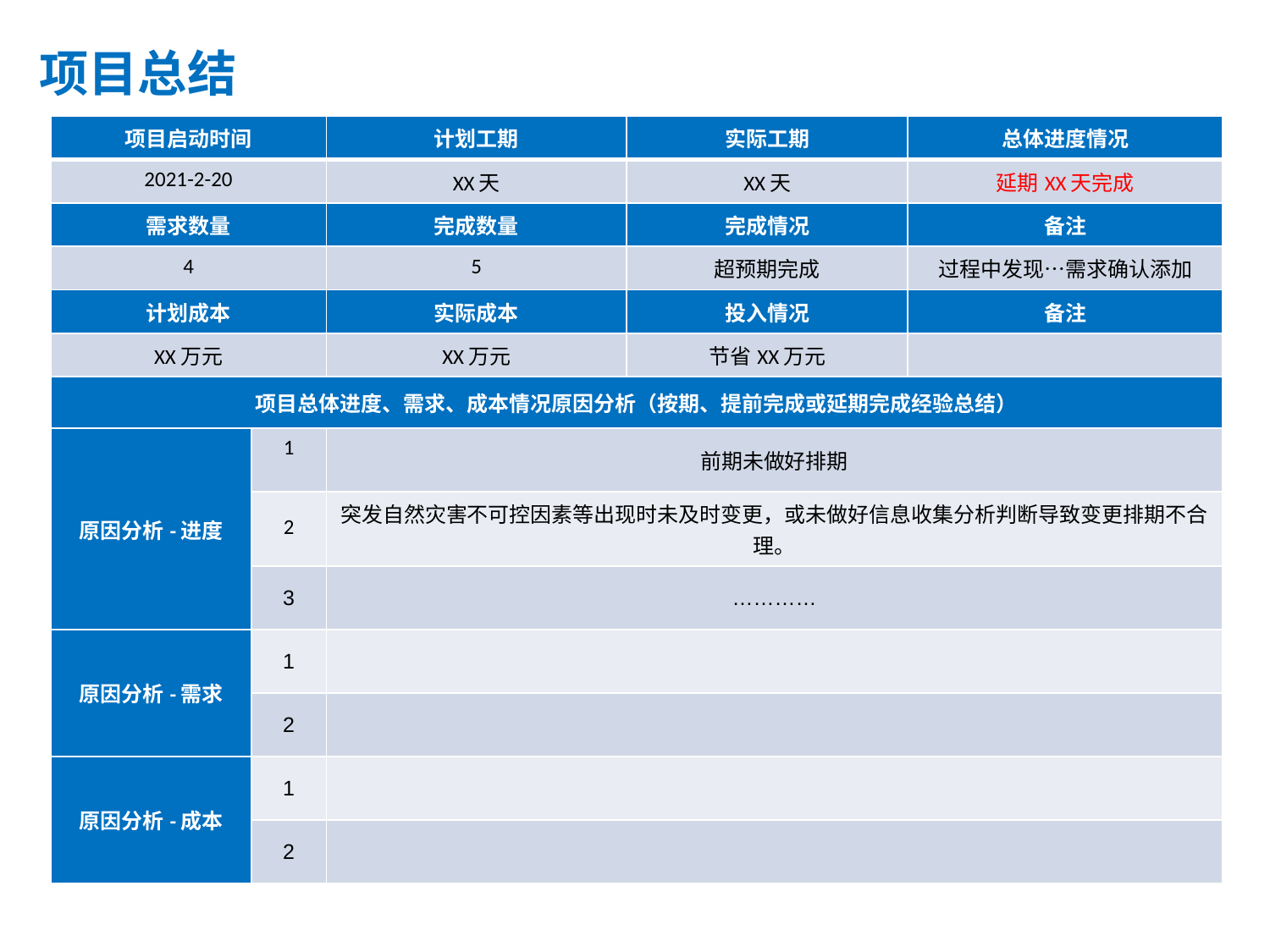

项目总结
| 项目启动时间 |  | 计划工期 | 实际工期 | 总体进度情况 |
| --- | --- | --- | --- | --- |
| 2021-2-20 |  | XX天 | XX天 | 延期XX天完成 |
| 需求数量 |  | 完成数量 | 完成情况 | 备注 |
| 4 |  | 5 | 超预期完成 | 过程中发现…需求确认添加 |
| 计划成本 |  | 实际成本 | 投入情况 | 备注 |
| XX万元 |  | XX万元 | 节省XX万元 |  |
| 项目总体进度、需求、成本情况原因分析（按期、提前完成或延期完成经验总结） |  |  |  |  |
| 原因分析-进度 | 1 | 前期未做好排期 |  |  |
|  | 2 | 突发自然灾害不可控因素等出现时未及时变更，或未做好信息收集分析判断导致变更排期不合理。 |  |  |
|  | 3 | ………… |  |  |
| 原因分析-需求 | 1 |  |  |  |
|  | 2 |  |  |  |
| 原因分析-成本 | 1 |  |  |  |
|  | 2 |  |  |  |